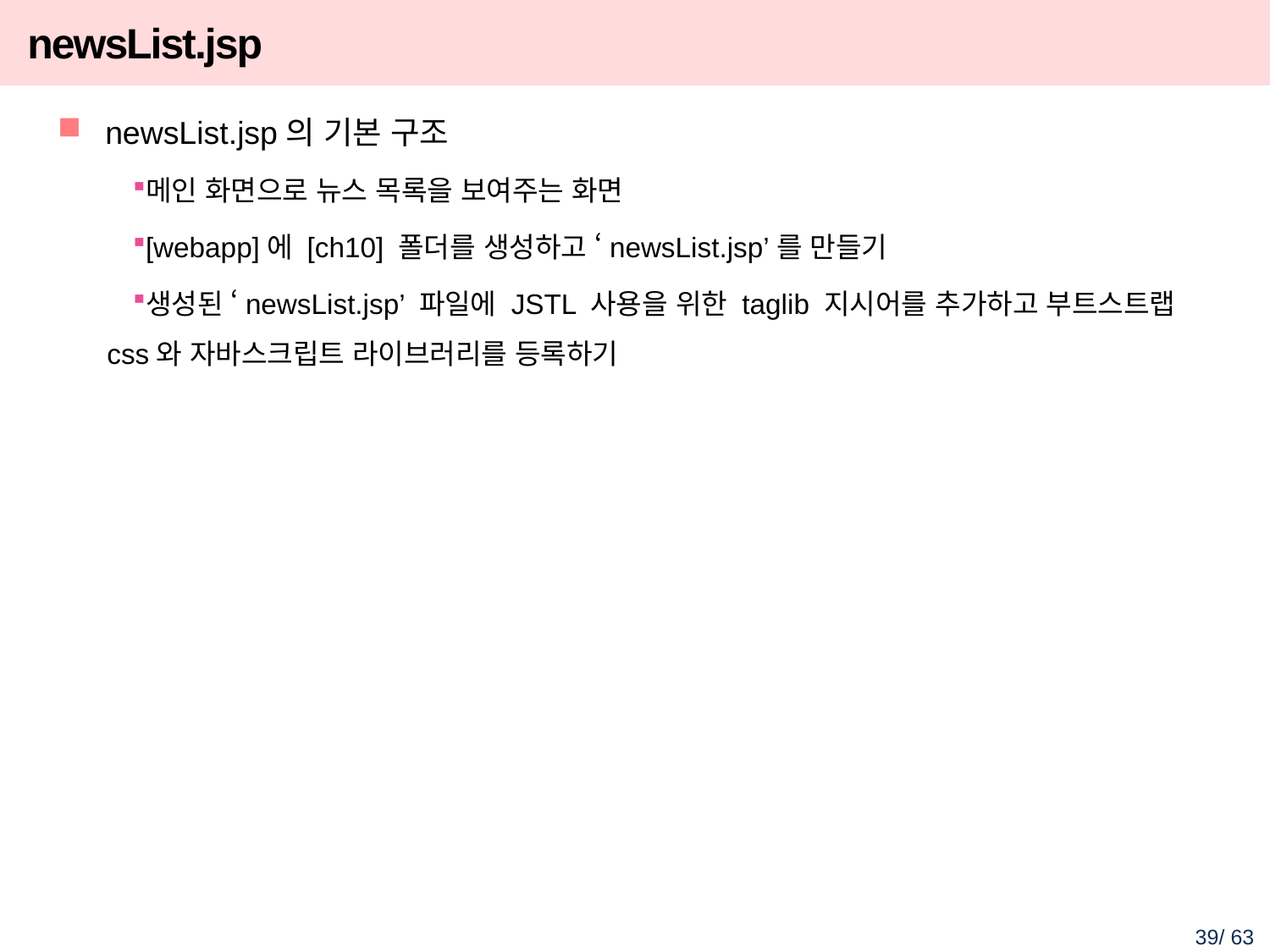

# newsList.jsp
newsList.jsp의 기본 구조
메인 화면으로 뉴스 목록을 보여주는 화면
[webapp]에 [ch10] 폴더를 생성하고 ‘newsList.jsp’를 만들기
생성된 ‘newsList.jsp’ 파일에 JSTL 사용을 위한 taglib 지시어를 추가하고 부트스트랩 css와 자바스크립트 라이브러리를 등록하기